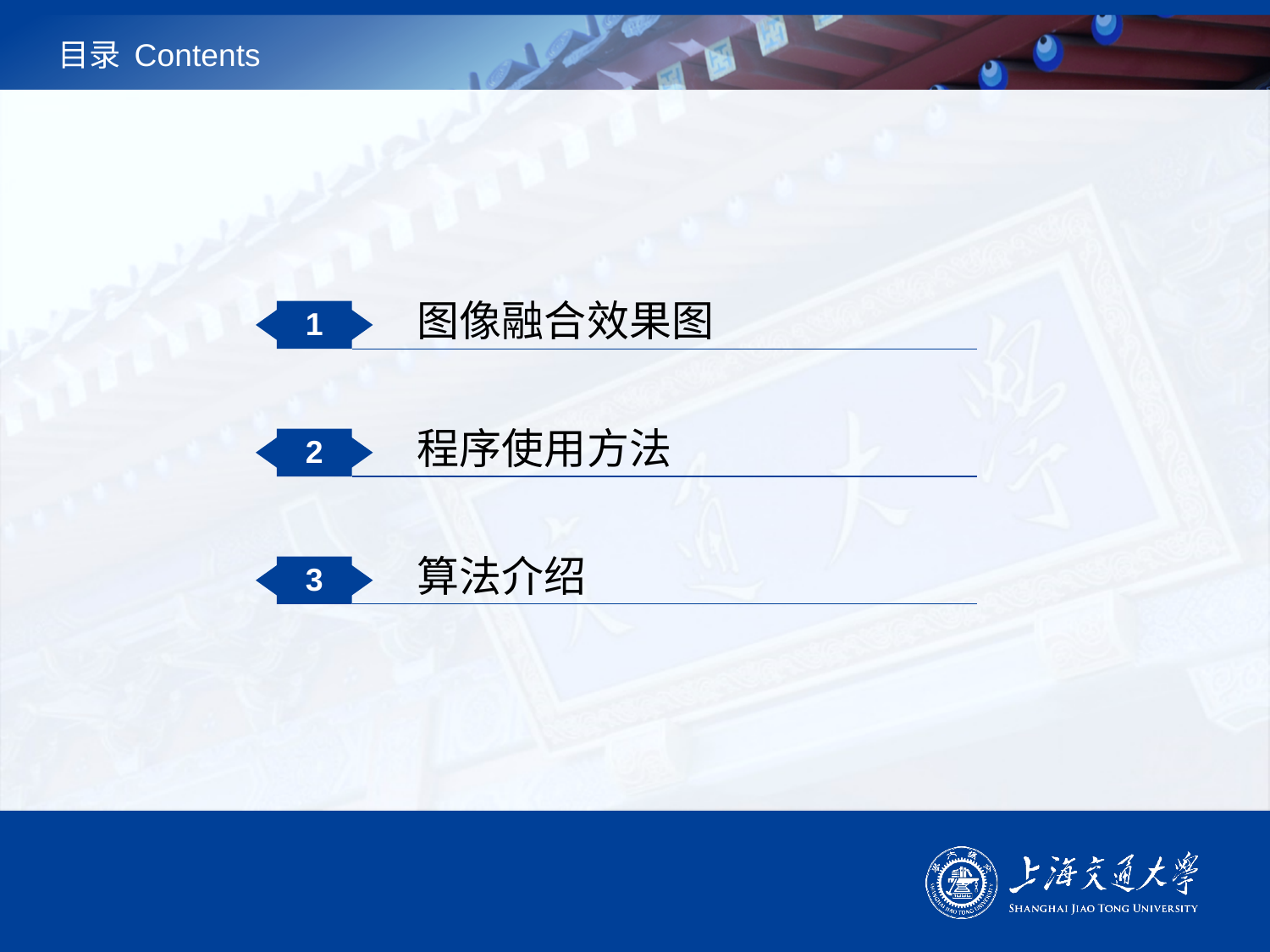

# 目录 Contents
图像融合效果图
1

程序使用方法
2

算法介绍
3